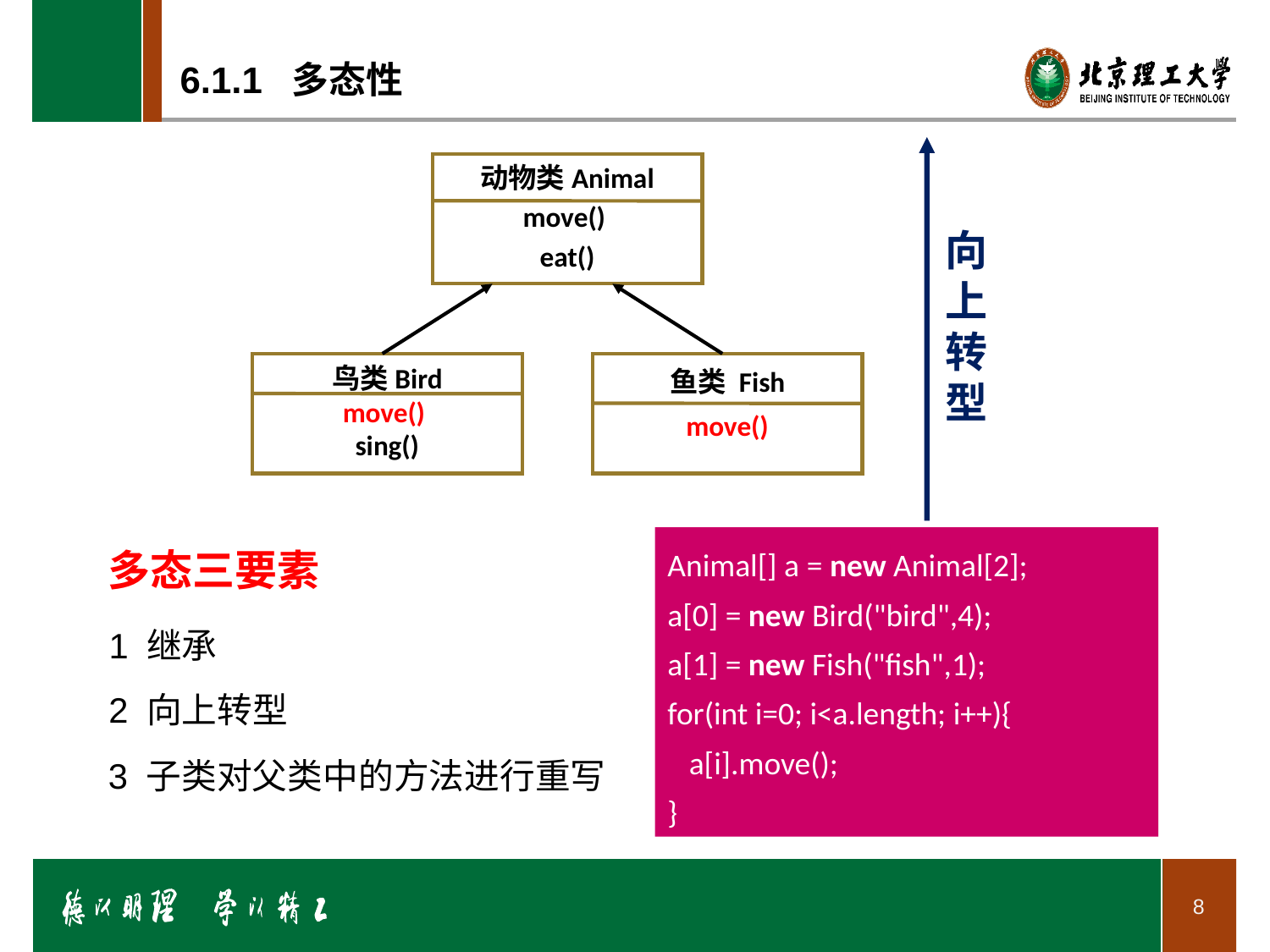

# 6.1.1  多态性

向上转型
动物类Animal
move()
eat()

鸟类Bird
move()
sing()

鱼类 Fish
move()

Animal[] a = new Animal[2];
a[0] = new Bird("bird",4);
a[1] = new Fish("fish",1);
for(int i=0; i<a.length; i++){
   a[i].move();
}
多态三要素
1 继承
2 向上转型
3 子类对父类中的方法进行重写